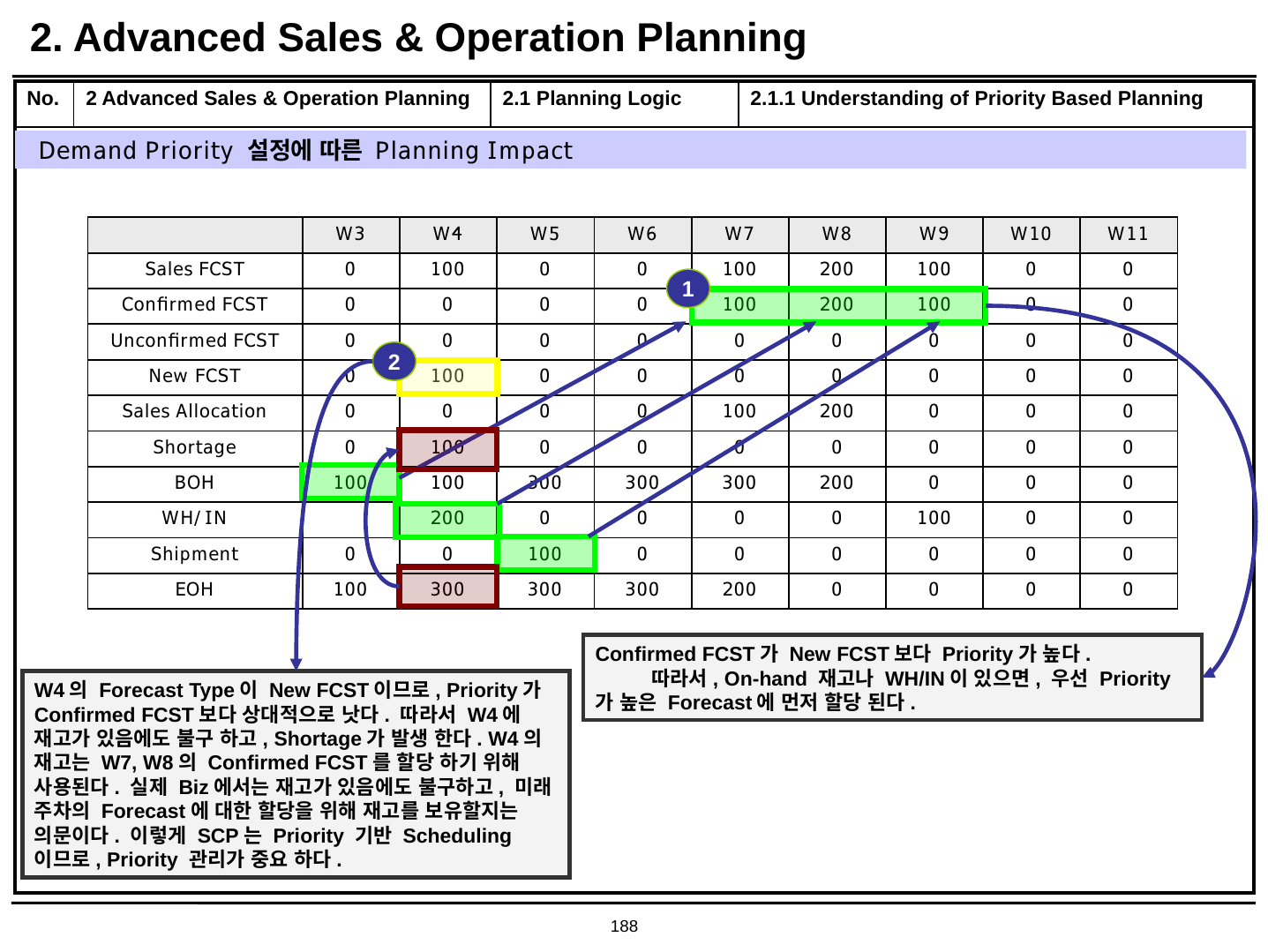

# 2. Advanced Sales & Operation Planning
| No. | 2 Advanced Sales & Operation Planning | 2.1 Planning Logic | 2.1.1 Understanding of Priority Based Planning |
| --- | --- | --- | --- |
|  |  |  |  |
Demand Priority 설정에 따른 Planning Impact
|  | W3 | W4 | W5 | W6 | W7 | W8 | W9 | W10 | W11 |
| --- | --- | --- | --- | --- | --- | --- | --- | --- | --- |
| Sales FCST | 0 | 100 | 0 | 0 | 100 | 200 | 100 | 0 | 0 |
| Confirmed FCST | 0 | 0 | 0 | 0 | 100 | 200 | 100 | 0 | 0 |
| Unconfirmed FCST | 0 | 0 | 0 | 0 | 0 | 0 | 0 | 0 | 0 |
| New FCST | 0 | 100 | 0 | 0 | 0 | 0 | 0 | 0 | 0 |
| Sales Allocation | 0 | 0 | 0 | 0 | 100 | 200 | 0 | 0 | 0 |
| Shortage | 0 | 100 | 0 | 0 | 0 | 0 | 0 | 0 | 0 |
| BOH | 100 | 100 | 300 | 300 | 300 | 200 | 0 | 0 | 0 |
| WH/IN |  | 200 | 0 | 0 | 0 | 0 | 100 | 0 | 0 |
| Shipment | 0 | 0 | 100 | 0 | 0 | 0 | 0 | 0 | 0 |
| EOH | 100 | 300 | 300 | 300 | 200 | 0 | 0 | 0 | 0 |
1

2

Confirmed FCST가 New FCST보다 Priority가 높다.                           따라서, On-hand 재고나 WH/IN이 있으면, 우선 Priority가 높은 Forecast에 먼저 할당 된다.
W4의 Forecast Type이 New FCST이므로, Priority가 Confirmed FCST보다 상대적으로 낫다. 따라서 W4에 재고가 있음에도 불구 하고, Shortage가 발생 한다. W4의 재고는 W7, W8의 Confirmed FCST를 할당 하기 위해 사용된다. 실제 Biz에서는 재고가 있음에도 불구하고, 미래 주차의 Forecast에 대한 할당을 위해 재고를 보유할지는 의문이다. 이렇게 SCP는 Priority 기반 Scheduling이므로, Priority 관리가 중요 하다.
188